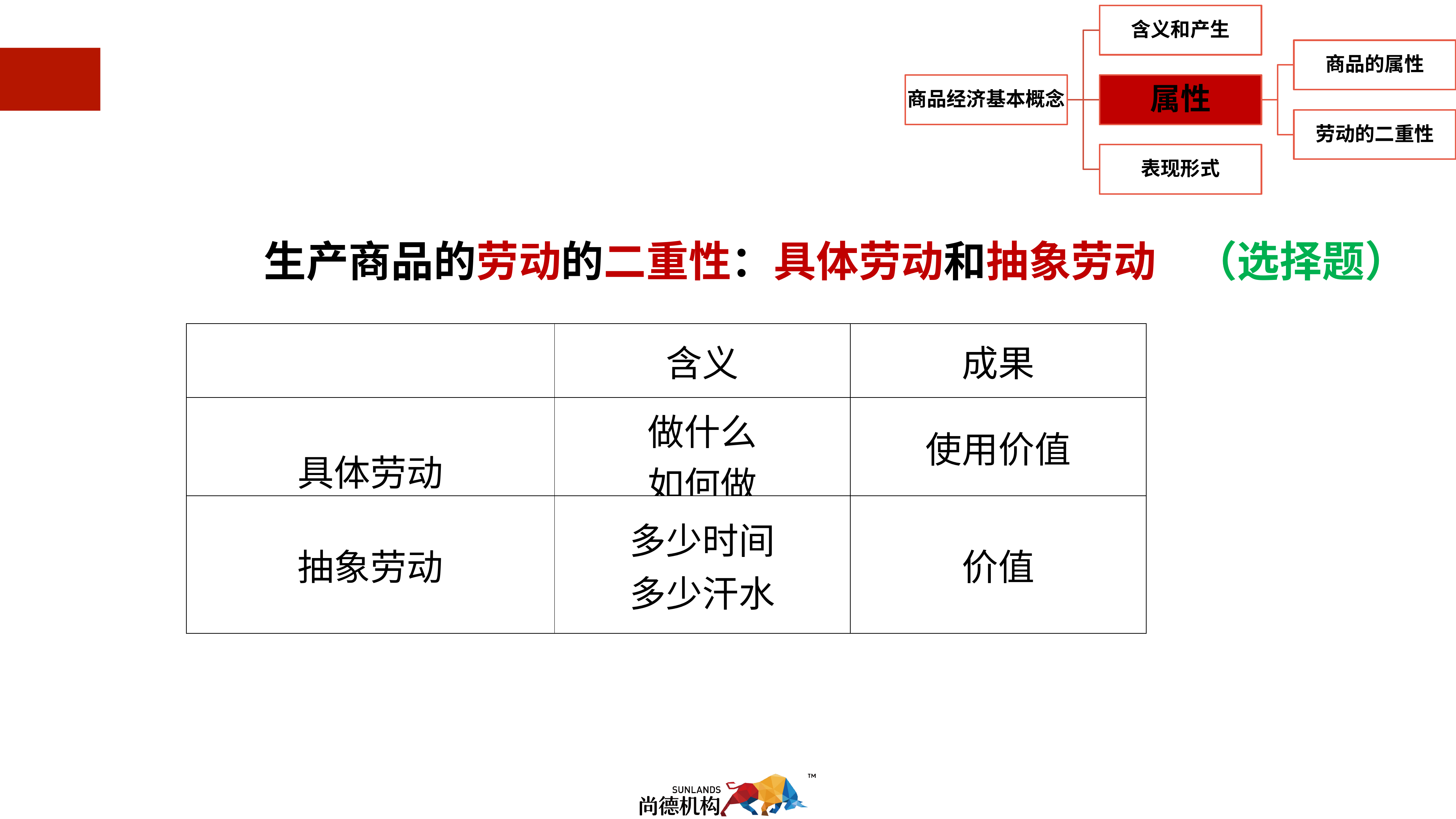

4.1.1.3生产商品的劳动的二重性：
具体劳动和抽象劳动
商品经济基本概念
含义和产生
属性
商品的属性
劳动的二重性
表现形式
生产商品的劳动的二重性：具体劳动和抽象劳动    （选择题）
|  | 含义 | 成果 |
| --- | --- | --- |
| 具体劳动 | 做什么 如何做 | 使用价值 |
| 抽象劳动 | 多少时间 多少汗水 | 价值 |